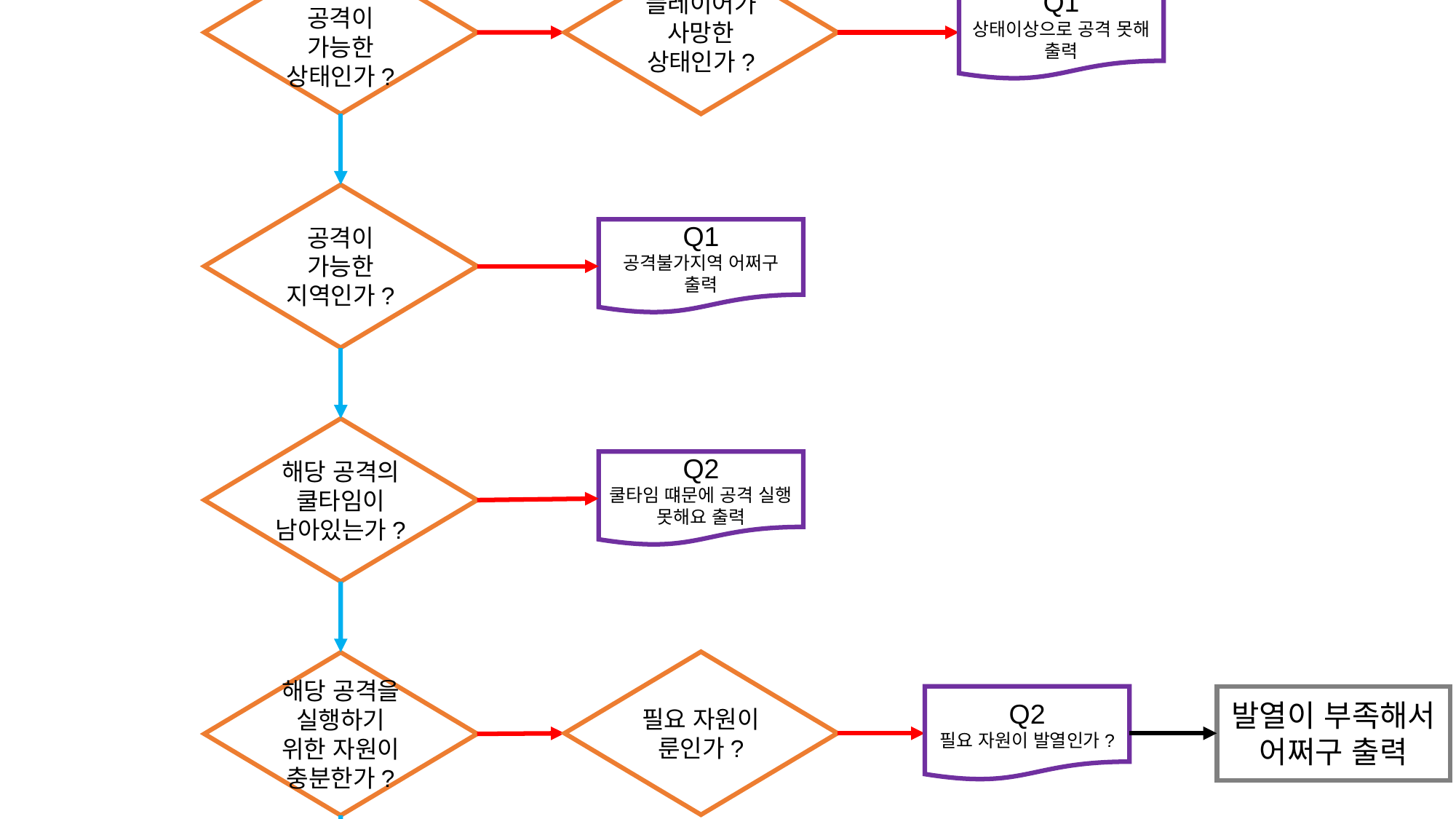

YES
공격 입력
Q1
사망한 상태에선 공격 어쩌구 출력
NO
플레이어가
사망한 상태인가?
플레이어가 공격이 가능한 상태인가?
Q1
상태이상으로 공격 못해 출력
공격이 가능한 지역인가?
Q1
공격불가지역 어쩌구 출력
해당 공격의 쿨타임이 남아있는가?
Q2
쿨타임 떄문에 공격 실행 못해요 출력
필요 자원이 룬인가?
해당 공격을 실행하기 위한 자원이 충분한가?
Q2
필요 자원이 발열인가?
발열이 부족해서 어쩌구 출력
자원 소모
Q2
공격 실행 후 룬 과열 상태 진입
공격 실행
| Q1 | 공격이 불가능한 지역이라는 문구를 출력한다. |
| --- | --- |
| Q2 | 공격에 필요한 자원이 부족하다는 문구를 출력한다. |
|  |  |
|  |  |
|  |  |
|  |  |